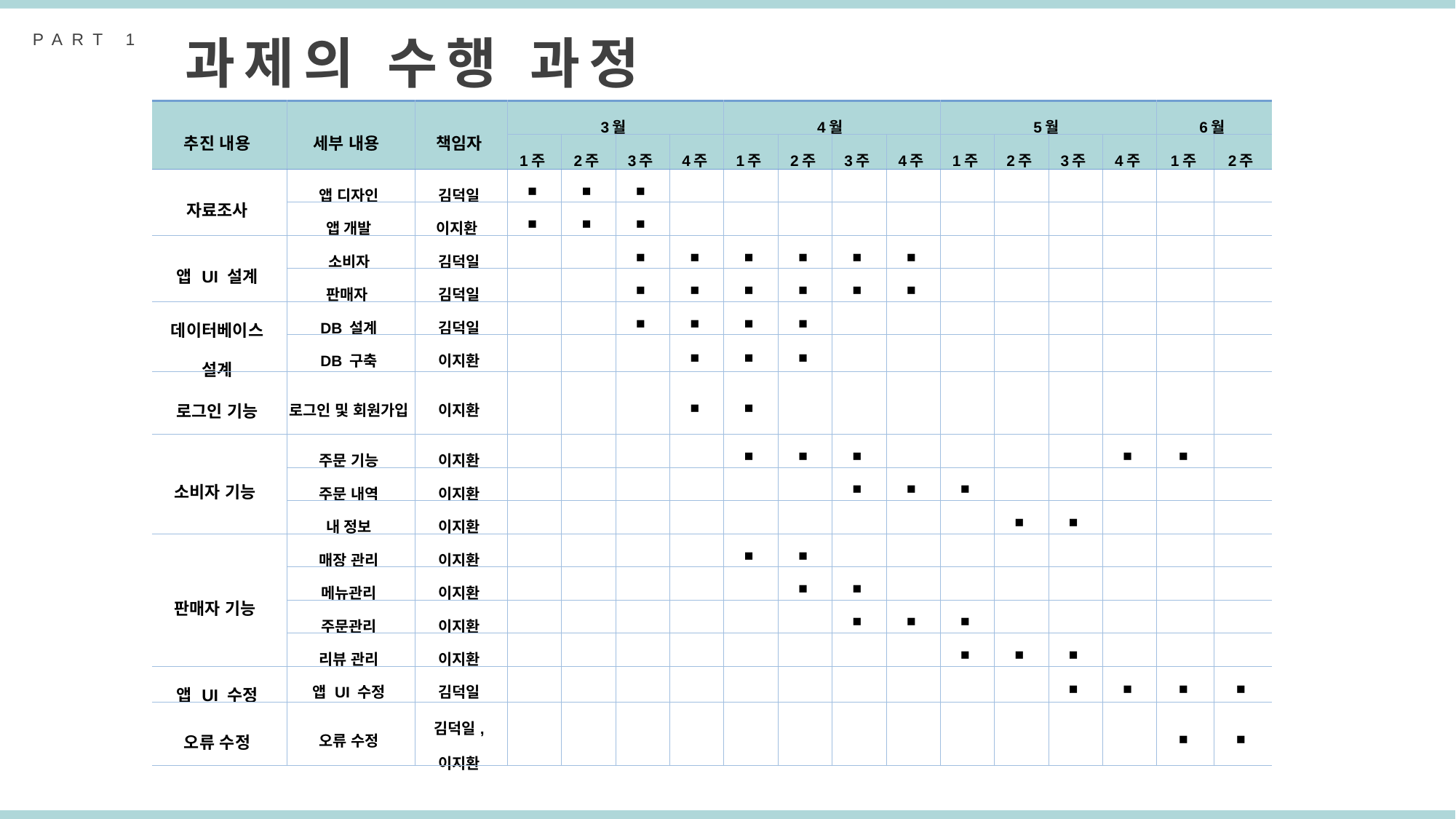

PART 1
과제의 수행 과정
| 추진 내용 | 세부 내용 | 책임자 | 3월 |  |  |  | 4월 |  |  |  | 5월 |  |  |  | 6월 |  |
| --- | --- | --- | --- | --- | --- | --- | --- | --- | --- | --- | --- | --- | --- | --- | --- | --- |
|  |  |  | 1주 | 2주 | 3주 | 4주 | 1주 | 2주 | 3주 | 4주 | 1주 | 2주 | 3주 | 4주 | 1주 | 2주 |
| 자료조사 | 앱 디자인 | 김덕일 | ■ | ■ | ■ |  |  |  |  |  |  |  |  |  |  |  |
|  | 앱 개발 | 이지환 | ■ | ■ | ■ |  |  |  |  |  |  |  |  |  |  |  |
| 앱 UI 설계 | 소비자 | 김덕일 |  |  | ■ | ■ | ■ | ■ | ■ | ■ |  |  |  |  |  |  |
|  | 판매자 | 김덕일 |  |  | ■ | ■ | ■ | ■ | ■ | ■ |  |  |  |  |  |  |
| 데이터베이스 설계 | DB 설계 | 김덕일 |  |  | ■ | ■ | ■ | ■ |  |  |  |  |  |  |  |  |
|  | DB 구축 | 이지환 |  |  |  | ■ | ■ | ■ |  |  |  |  |  |  |  |  |
| 로그인 기능 | 로그인 및 회원가입 | 이지환 |  |  |  | ■ | ■ |  |  |  |  |  |  |  |  |  |
| 소비자 기능 | 주문 기능 | 이지환 |  |  |  |  | ■ | ■ | ■ |  |  |  |  | ■ | ■ |  |
|  | 주문 내역 | 이지환 |  |  |  |  |  |  | ■ | ■ | ■ |  |  |  |  |  |
|  | 내 정보 | 이지환 |  |  |  |  |  |  |  |  |  | ■ | ■ |  |  |  |
| 판매자 기능 | 매장 관리 | 이지환 |  |  |  |  | ■ | ■ |  |  |  |  |  |  |  |  |
|  | 메뉴관리 | 이지환 |  |  |  |  |  | ■ | ■ |  |  |  |  |  |  |  |
|  | 주문관리 | 이지환 |  |  |  |  |  |  | ■ | ■ | ■ |  |  |  |  |  |
|  | 리뷰 관리 | 이지환 |  |  |  |  |  |  |  |  | ■ | ■ | ■ |  |  |  |
| 앱 UI 수정 | 앱 UI 수정 | 김덕일 |  |  |  |  |  |  |  |  |  |  | ■ | ■ | ■ | ■ |
| 오류 수정 | 오류 수정 | 김덕일, 이지환 |  |  |  |  |  |  |  |  |  |  |  |  | ■ | ■ |